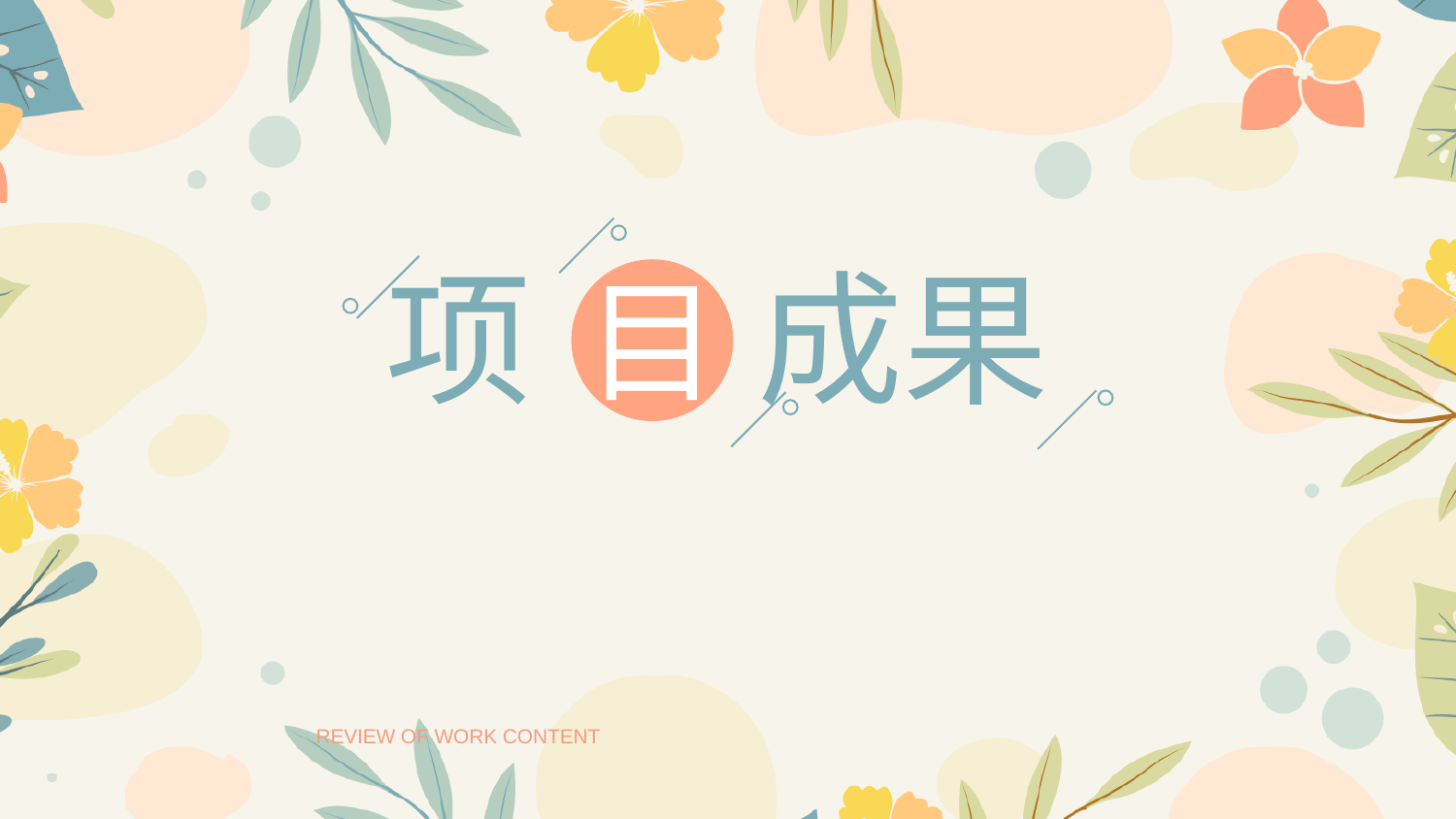

项
成果
目

REVIEW OF WORK CONTENT